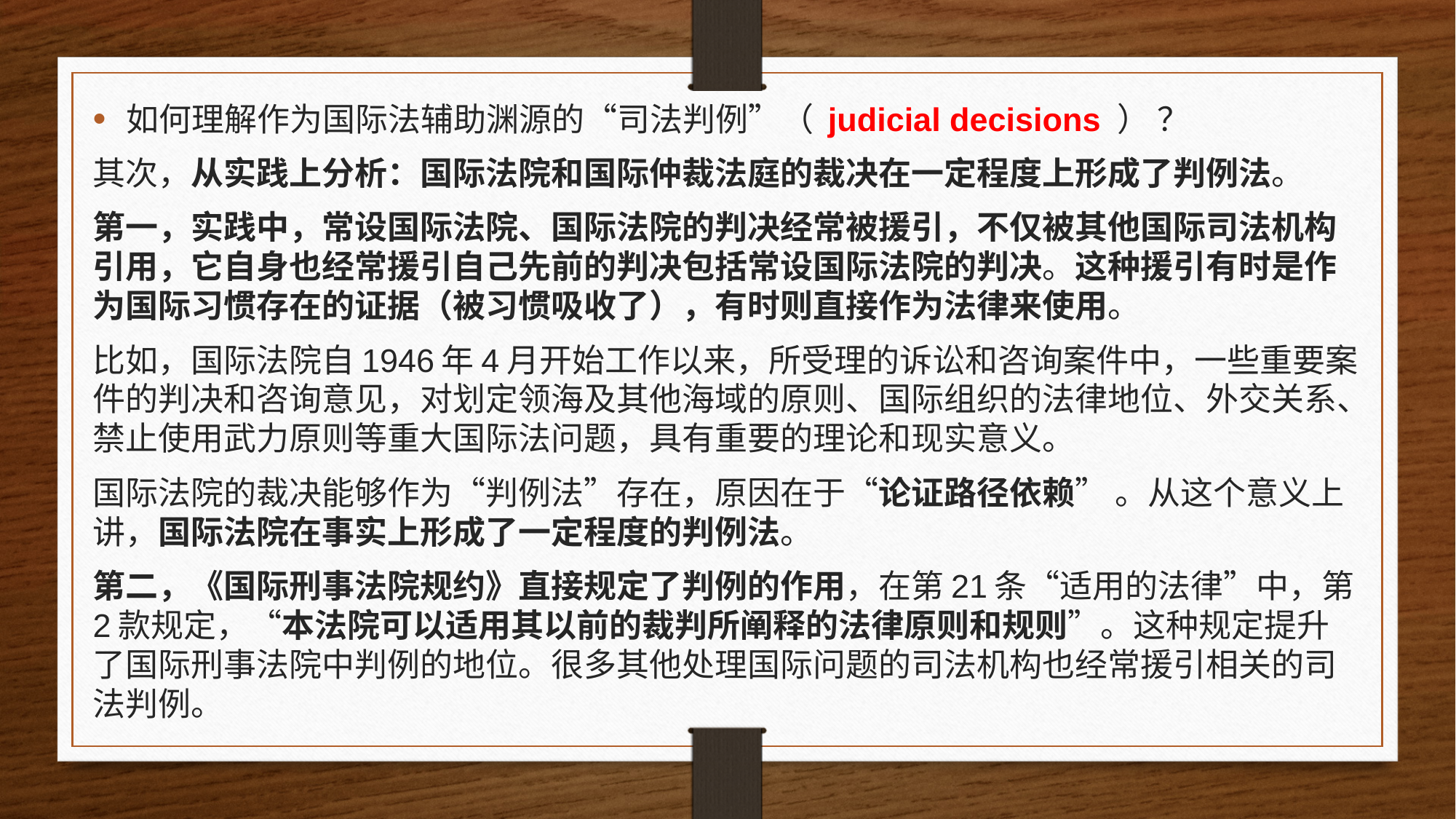

如何理解作为国际法辅助渊源的“司法判例”（ judicial decisions ） ？
其次，从实践上分析：国际法院和国际仲裁法庭的裁决在一定程度上形成了判例法。
第一，实践中，常设国际法院、国际法院的判决经常被援引，不仅被其他国际司法机构引用，它自身也经常援引自己先前的判决包括常设国际法院的判决。这种援引有时是作为国际习惯存在的证据（被习惯吸收了），有时则直接作为法律来使用。
比如，国际法院自1946年4月开始工作以来，所受理的诉讼和咨询案件中，一些重要案件的判决和咨询意见，对划定领海及其他海域的原则、国际组织的法律地位、外交关系、禁止使用武力原则等重大国际法问题，具有重要的理论和现实意义。
国际法院的裁决能够作为“判例法”存在，原因在于“论证路径依赖” 。从这个意义上讲，国际法院在事实上形成了一定程度的判例法。
第二，《国际刑事法院规约》直接规定了判例的作用，在第21条“适用的法律”中，第2款规定，“本法院可以适用其以前的裁判所阐释的法律原则和规则”。这种规定提升了国际刑事法院中判例的地位。很多其他处理国际问题的司法机构也经常援引相关的司法判例。